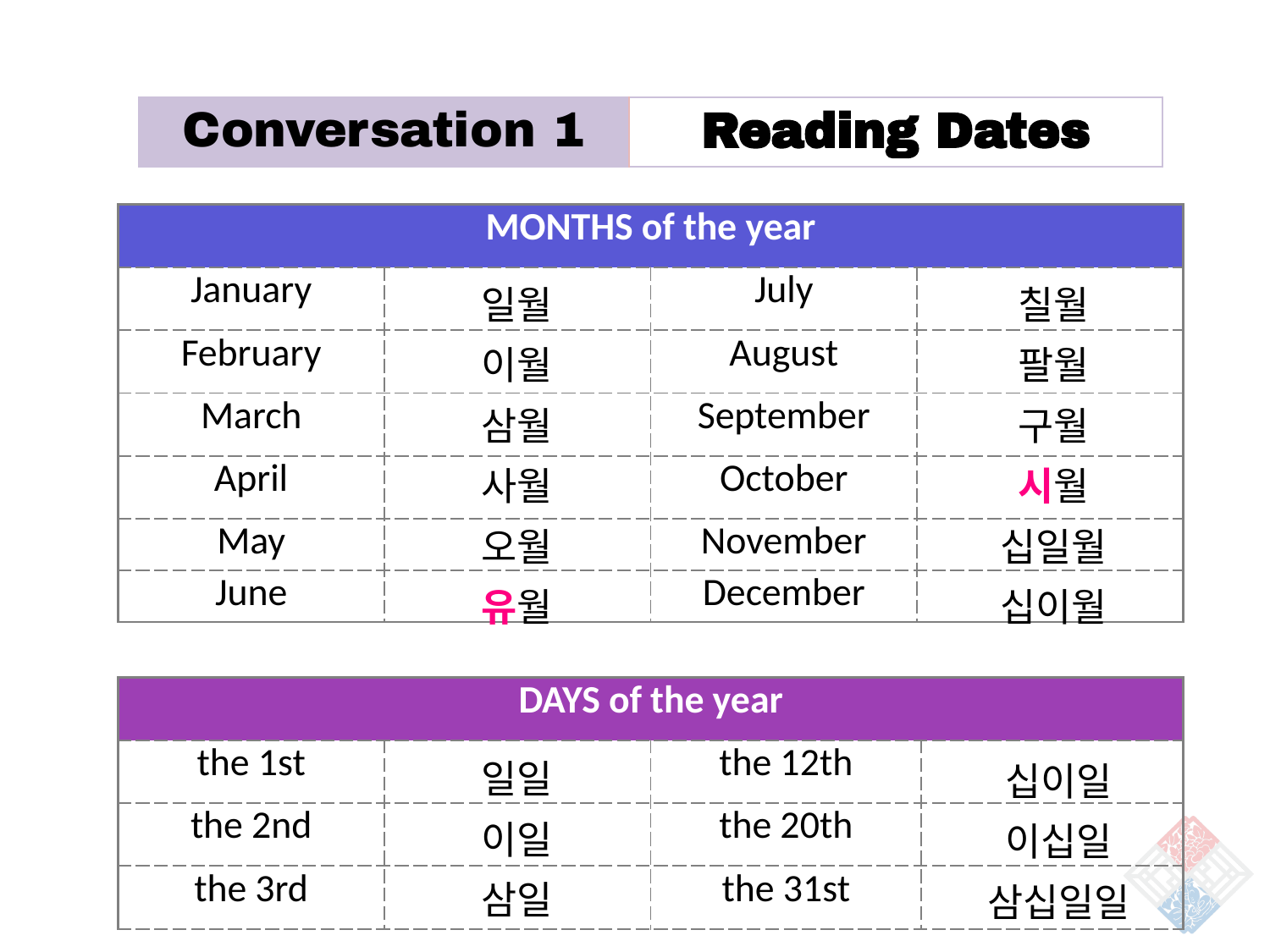

| Conversation 1 | Reading Dates |
| --- | --- |
| MONTHS of the year |  |  |  |
| --- | --- | --- | --- |
| January |  | July |  |
| February |  | August |  |
| March |  | September |  |
| April |  | October |  |
| May |  | November |  |
| June |  | December |  |
일월
이월
삼월
사월
오월
유월
칠월
팔월
구월
시월
십일월
십이월
| DAYS of the year |  |  |  |
| --- | --- | --- | --- |
| the 1st |  | the 12th |  |
| the 2nd |  | the 20th |  |
| the 3rd |  | the 31st |  |
일일
이일
삼일
십이일
이십일
삼십일일